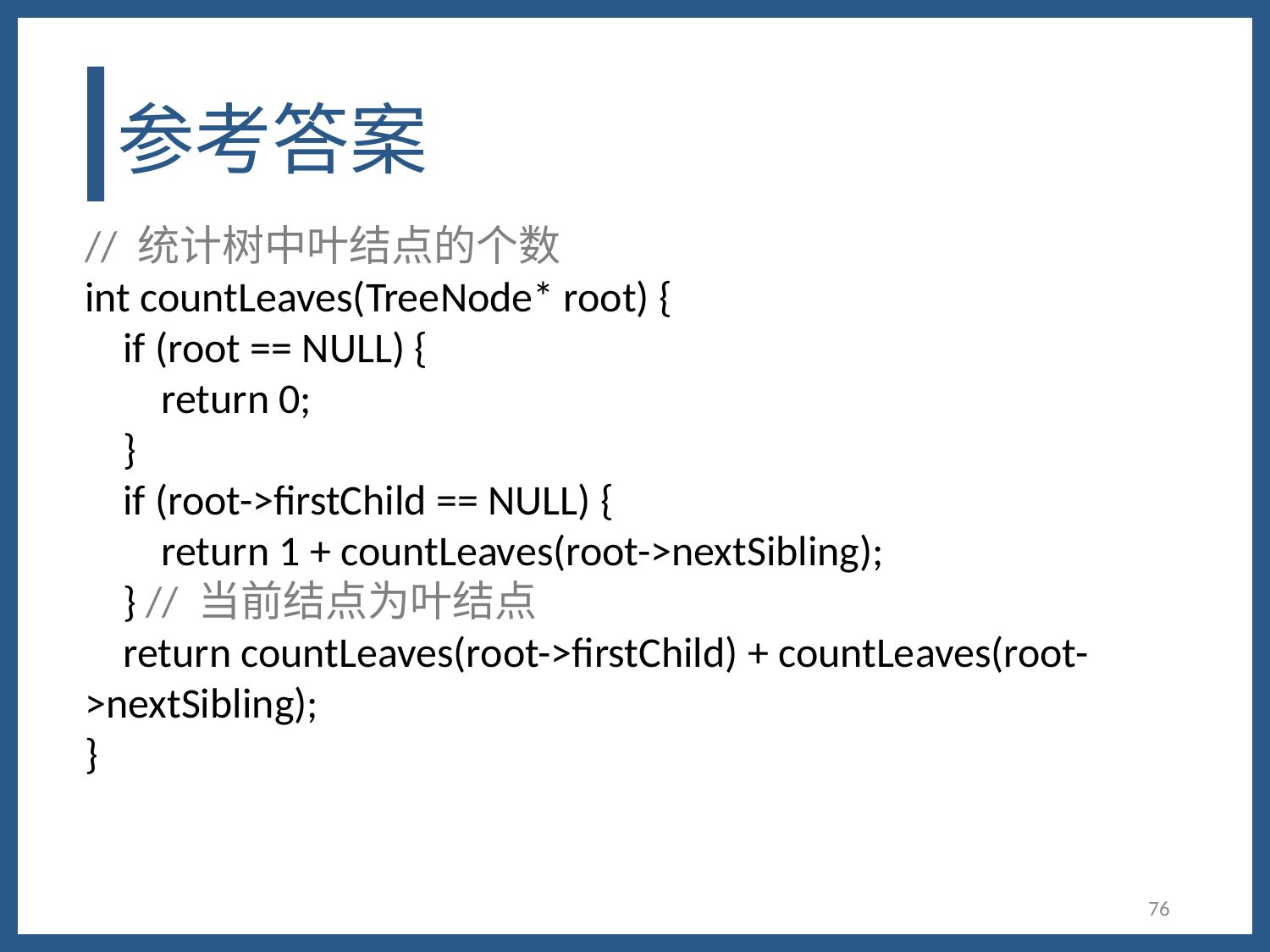

# 参考答案
// 统计树中叶结点的个数
int countLeaves(TreeNode* root) {
    if (root == NULL) {
        return 0;
    }
    if (root->firstChild == NULL) {
        return 1 + countLeaves(root->nextSibling);
    } // 当前结点为叶结点
    return countLeaves(root->firstChild) + countLeaves(root->nextSibling);
}
76